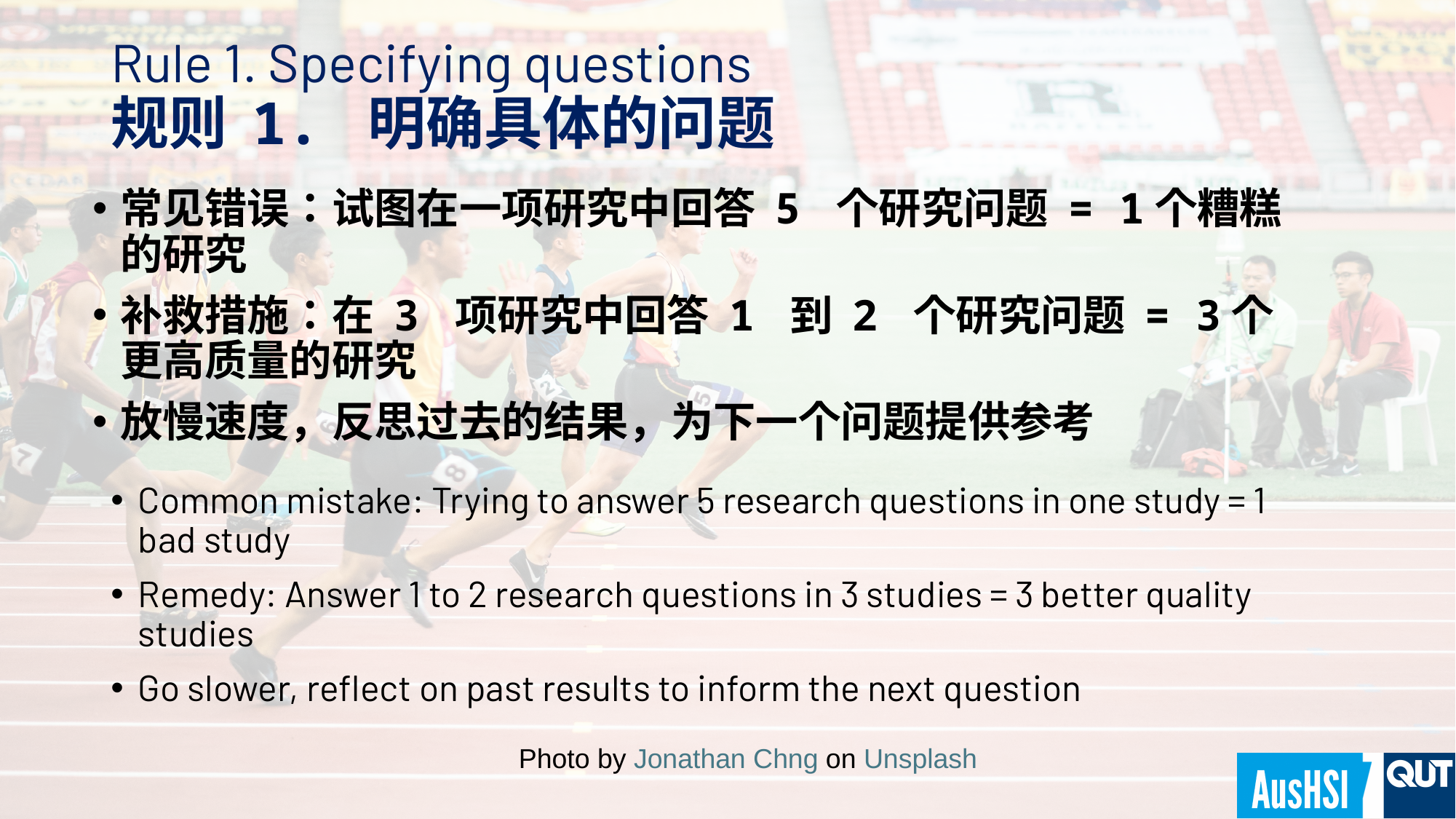

# Rule 1. Specifying questions 规则 1. 明确具体的问题
常见错误：试图在一项研究中回答 5 个研究问题 = 1个糟糕的研究
补救措施：在 3 项研究中回答 1 到 2 个研究问题 = 3个更高质量的研究
放慢速度，反思过去的结果，为下一个问题提供参考
Common mistake: Trying to answer 5 research questions in one study = 1 bad study
Remedy: Answer 1 to 2 research questions in 3 studies = 3 better quality studies
Go slower, reflect on past results to inform the next question
Photo by Jonathan Chng on Unsplash